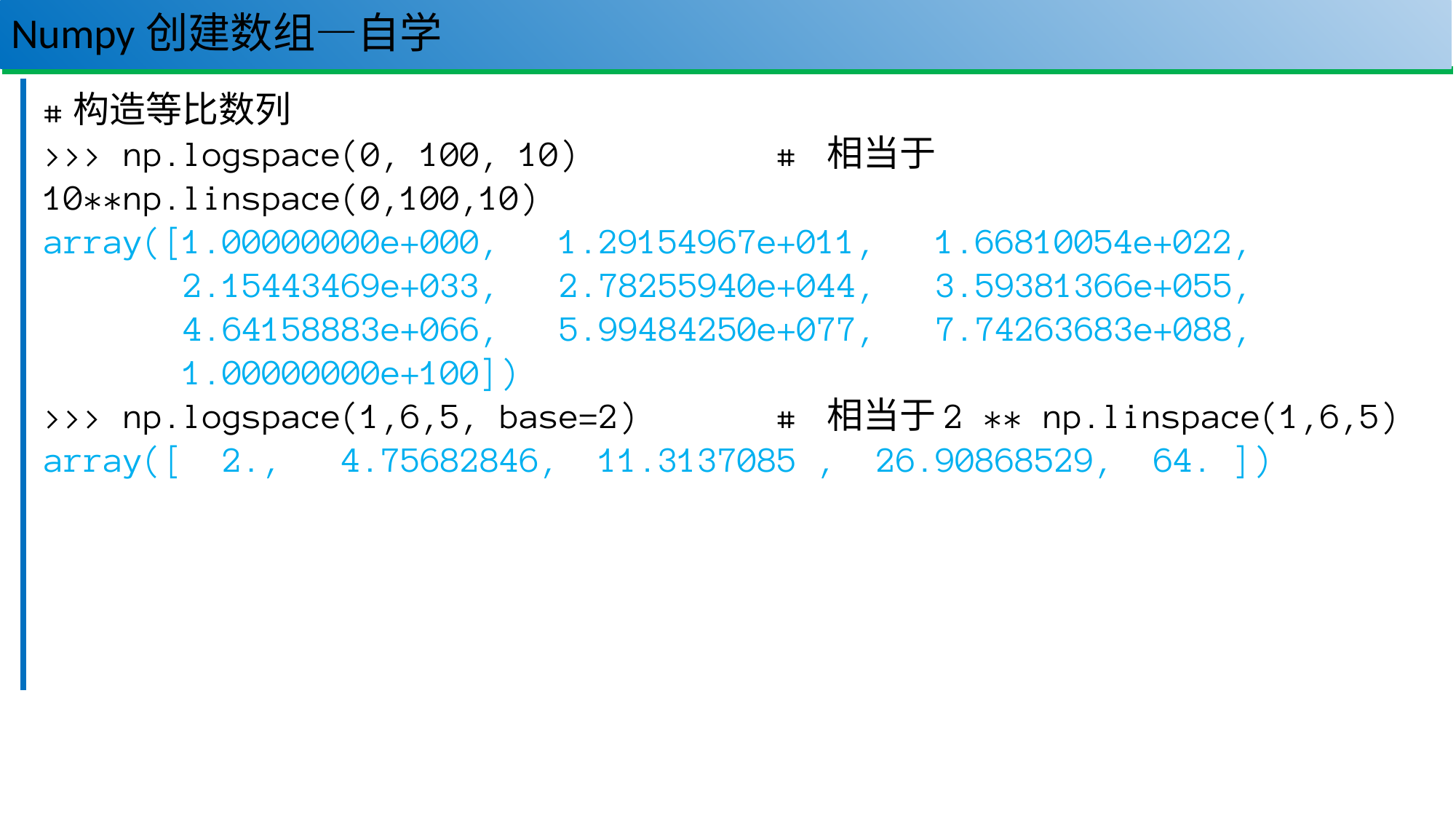

# Numpy创建数组—自学
35
#构造等比数列
>>> np.logspace(0, 100, 10)          # 相当于10**np.linspace(0,100,10)
array([1.00000000e+000,   1.29154967e+011,   1.66810054e+022,
       2.15443469e+033,   2.78255940e+044,   3.59381366e+055,
       4.64158883e+066,   5.99484250e+077,   7.74263683e+088,
       1.00000000e+100])
>>> np.logspace(1,6,5, base=2)       # 相当于2 ** np.linspace(1,6,5)
array([  2.,   4.75682846,  11.3137085 ,  26.90868529,  64. ])